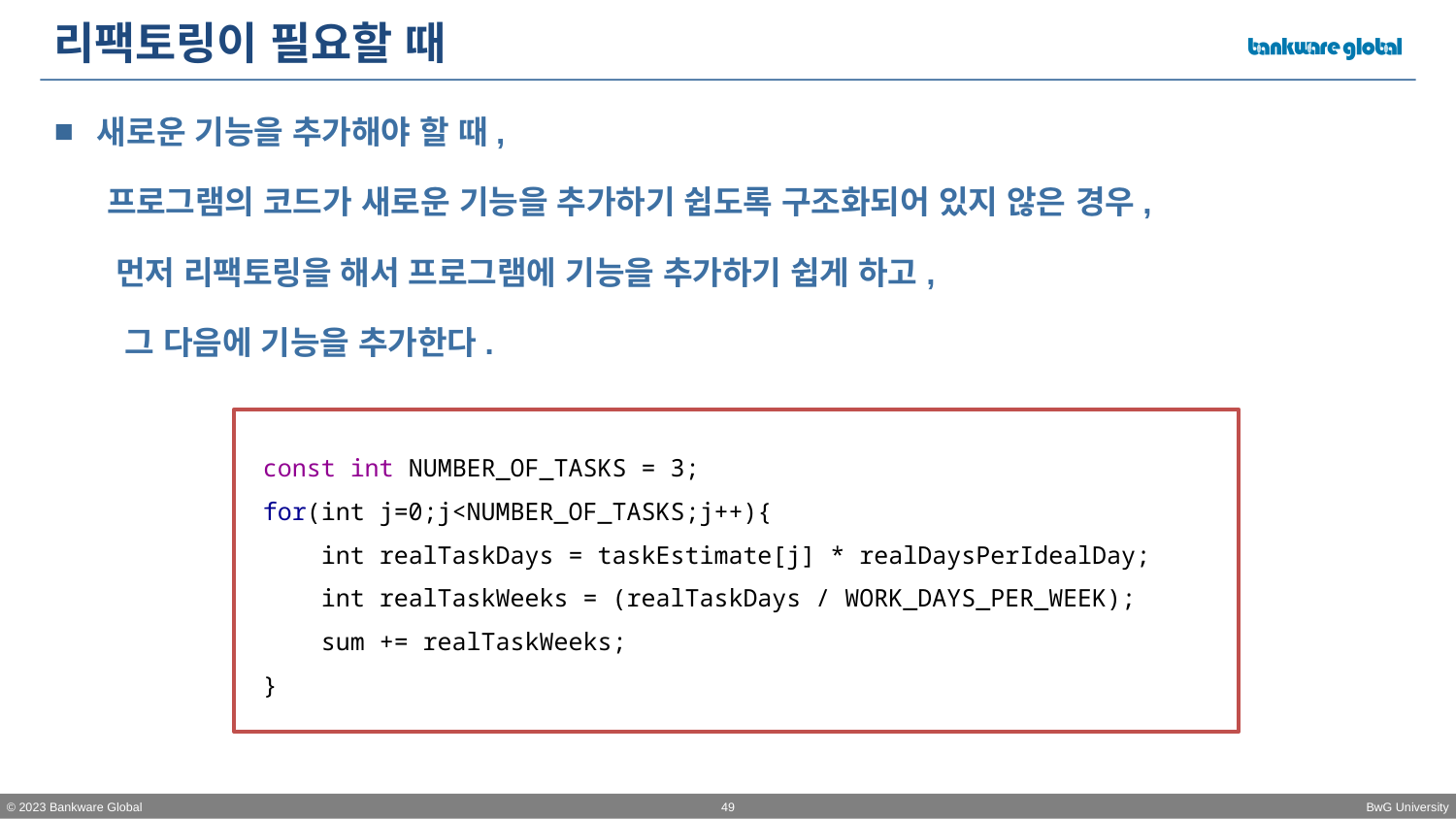

# 리팩토링이 필요할 때
새로운 기능을 추가해야 할 때,
     프로그램의 코드가 새로운 기능을 추가하기 쉽도록 구조화되어 있지 않은 경우,
      먼저 리팩토링을 해서 프로그램에 기능을 추가하기 쉽게 하고,
       그 다음에 기능을 추가한다.
const int NUMBER_OF_TASKS = 3;
for(int j=0;j<NUMBER_OF_TASKS;j++){
    int realTaskDays = taskEstimate[j] * realDaysPerIdealDay;
    int realTaskWeeks = (realTaskDays / WORK_DAYS_PER_WEEK);
    sum += realTaskWeeks;
}
49